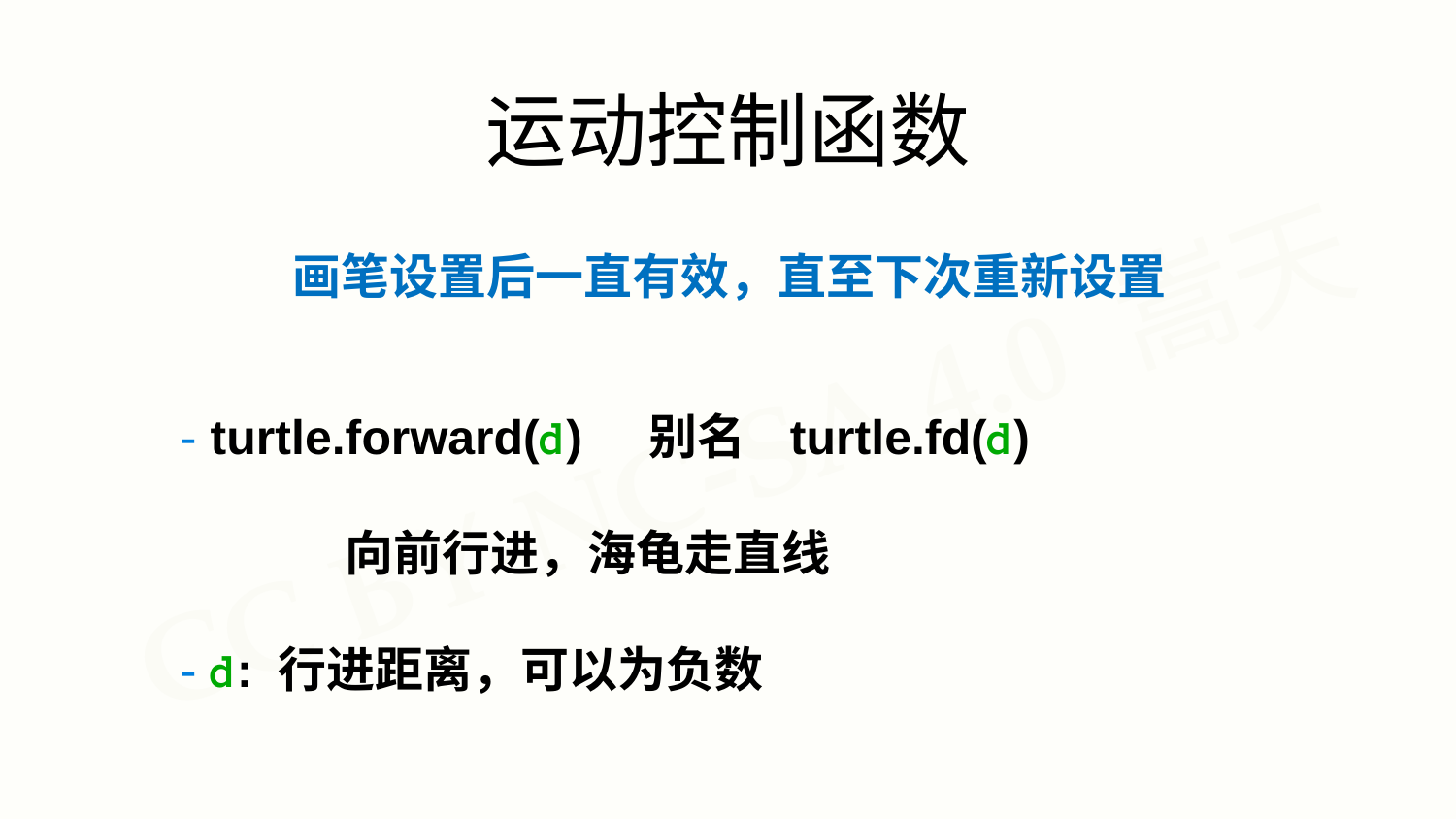

运动控制函数
画笔设置后一直有效，直至下次重新设置
- turtle.forward(d)    别名   turtle.fd(d)
              向前行进，海龟走直线
- d: 行进距离，可以为负数